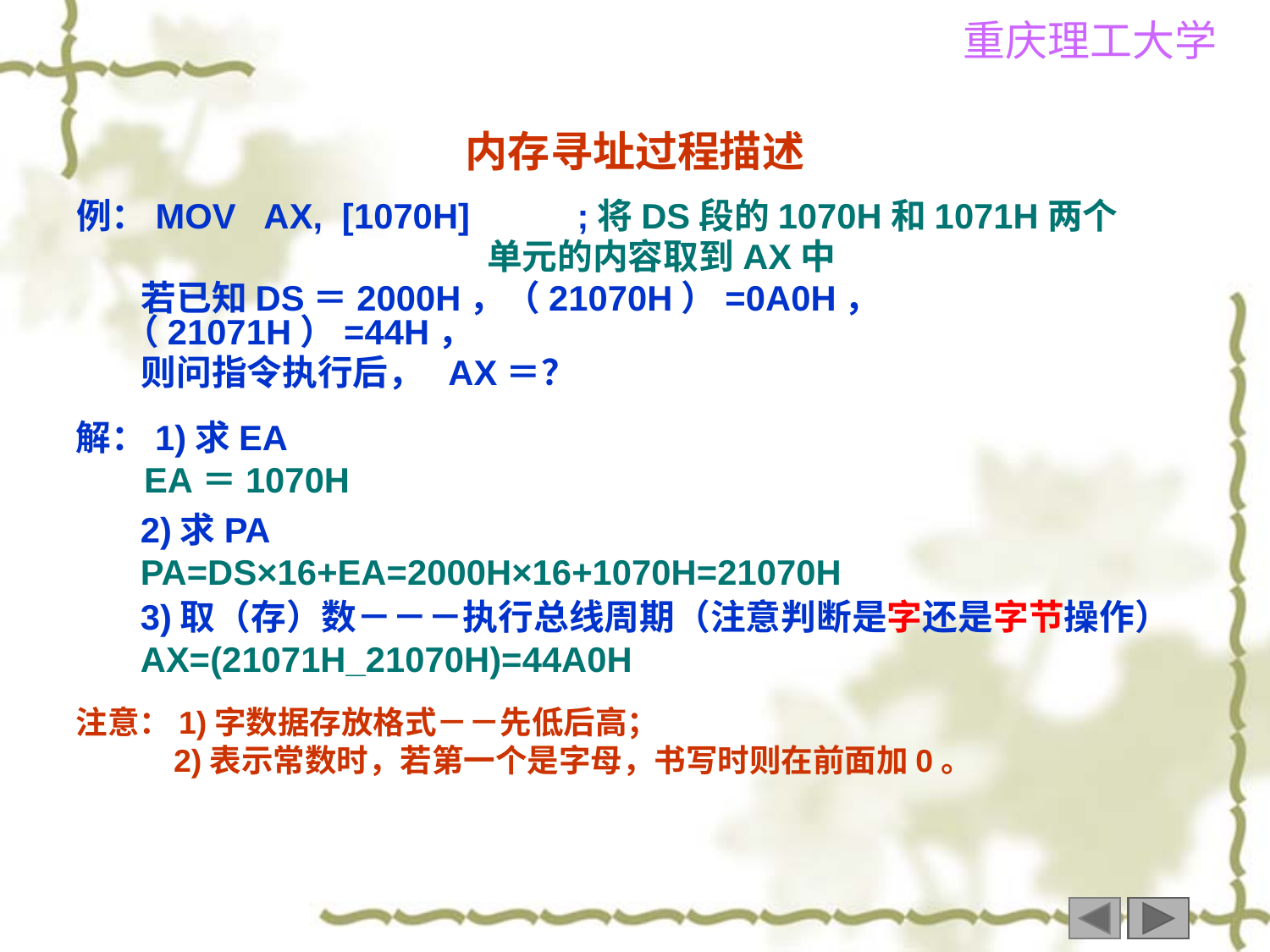

# 内存寻址过程描述
例：MOV   AX,  [1070H]  　　;将DS段的1070H和1071H两个
                                                  单元的内容取到AX中
       若已知DS＝2000H，（21070H）=0A0H，（21071H）=44H，
       则问指令执行后，  AX＝？

解：1)求EA
       EA＝1070H

2)求PA            PA=DS×16+EA=2000H×16+1070H=21070H
3)取（存）数－－－执行总线周期（注意判断是字还是字节操作）
AX=(21071H_21070H)=44A0H
注意：1)字数据存放格式－－先低后高；
           2)表示常数时，若第一个是字母，书写时则在前面加0。